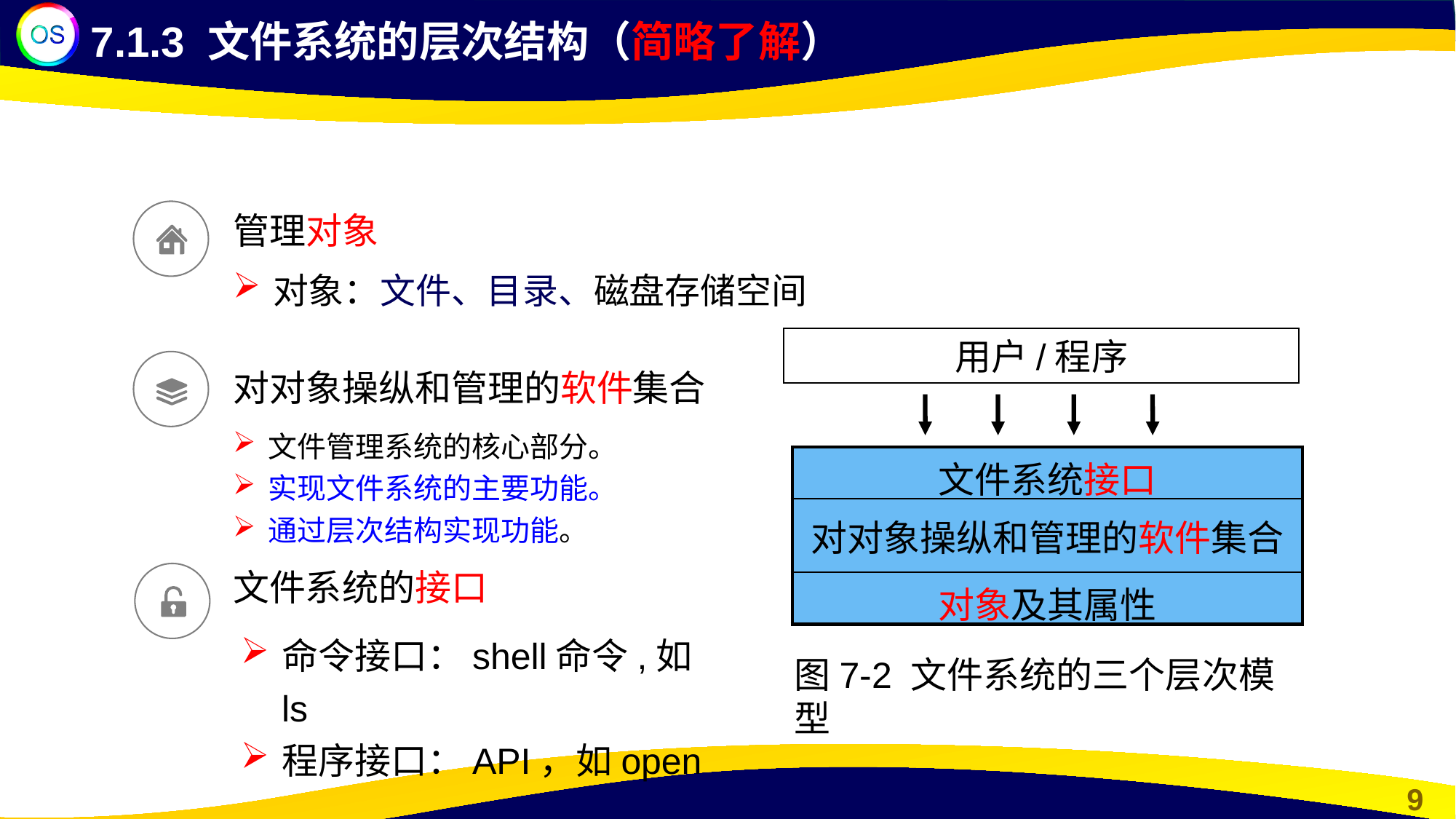

7.1.3 文件系统的层次结构（简略了解）

管理对象

对象：文件、目录、磁盘存储空间
用户/程序

对对象操纵和管理的软件集合

文件管理系统的核心部分。
实现文件系统的主要功能。
通过层次结构实现功能。
| 文件系统接口 |
| --- |
| 对对象操纵和管理的软件集合 |
| 对象及其属性 |
文件系统的接口

命令接口：shell命令,如ls
程序接口：API，如open
图7-2 文件系统的三个层次模型